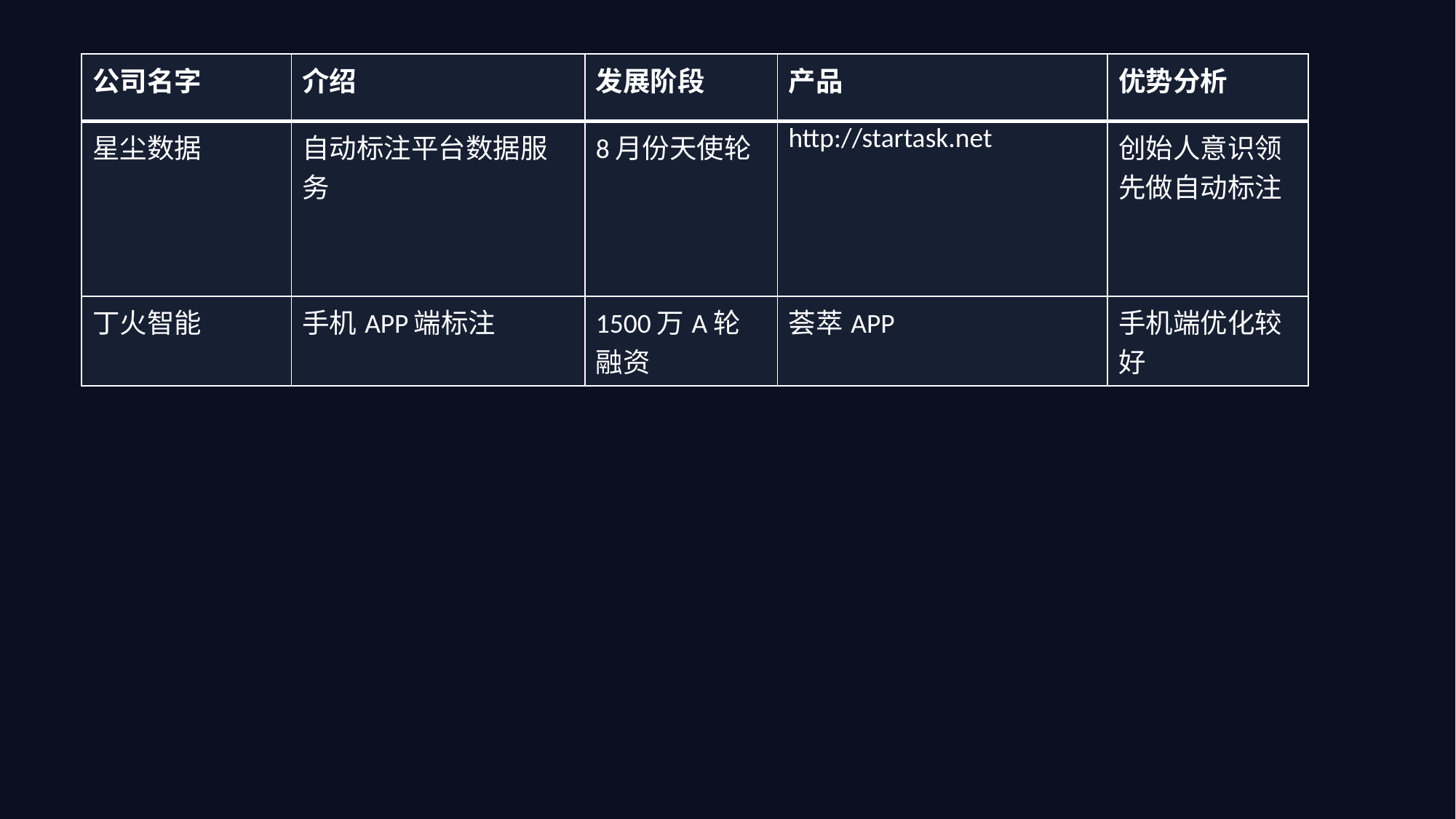

| 公司名字 | 介绍 | 发展阶段 | 产品 | 优势分析 |
| --- | --- | --- | --- | --- |
| 星尘数据 | 自动标注平台数据服务 | 8月份天使轮 | http://startask.net | 创始人意识领先做自动标注 |
| 丁火智能 | 手机APP端标注 | 1500万A轮融资 | 荟萃APP | 手机端优化较好 |